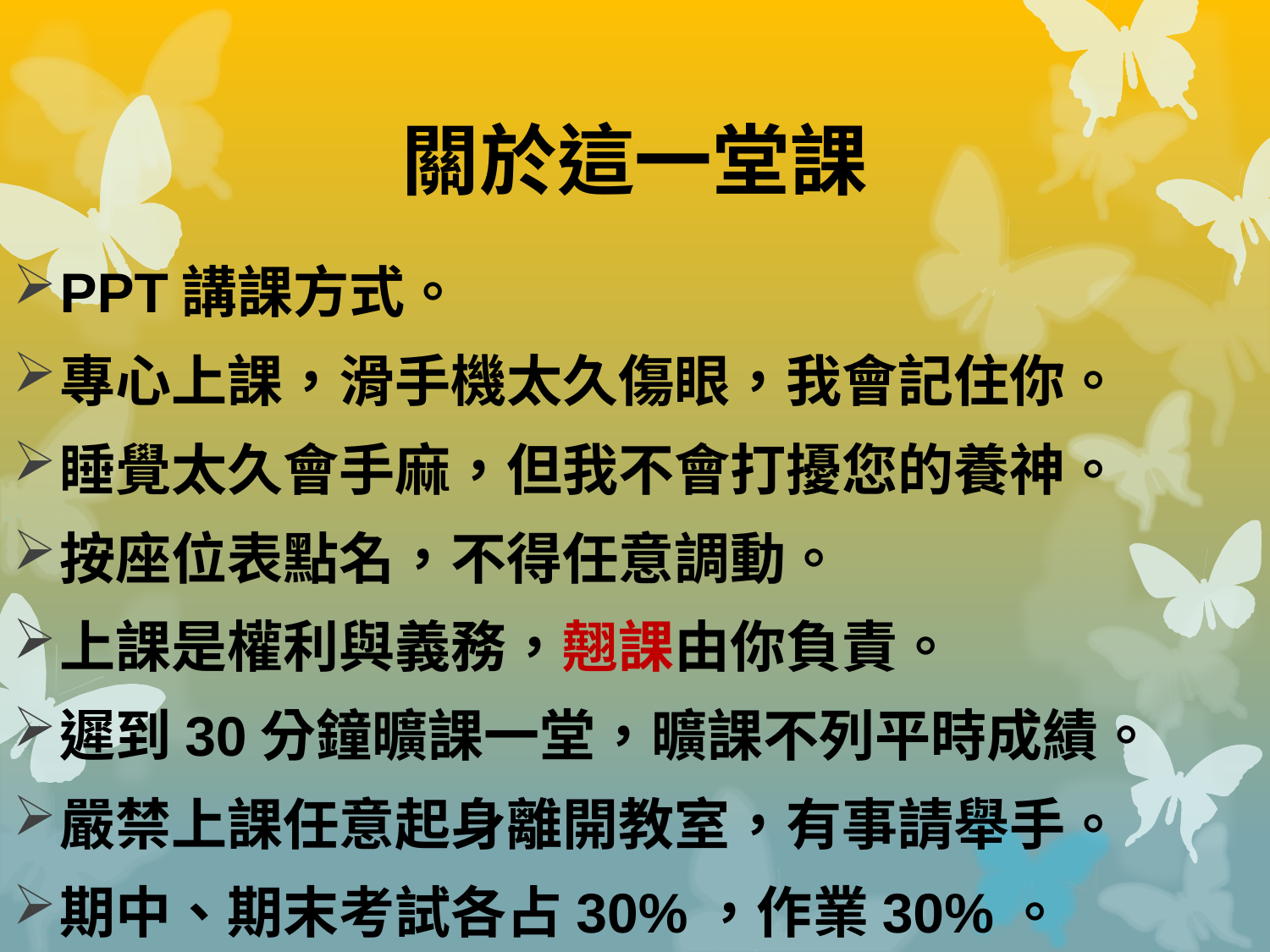

# 關於這一堂課
PPT講課方式。
專心上課，滑手機太久傷眼，我會記住你。
睡覺太久會手麻，但我不會打擾您的養神。
按座位表點名，不得任意調動。
上課是權利與義務，翹課由你負責。
遲到30分鐘曠課一堂，曠課不列平時成績。
嚴禁上課任意起身離開教室，有事請舉手。
期中、期末考試各占30%，作業30%。